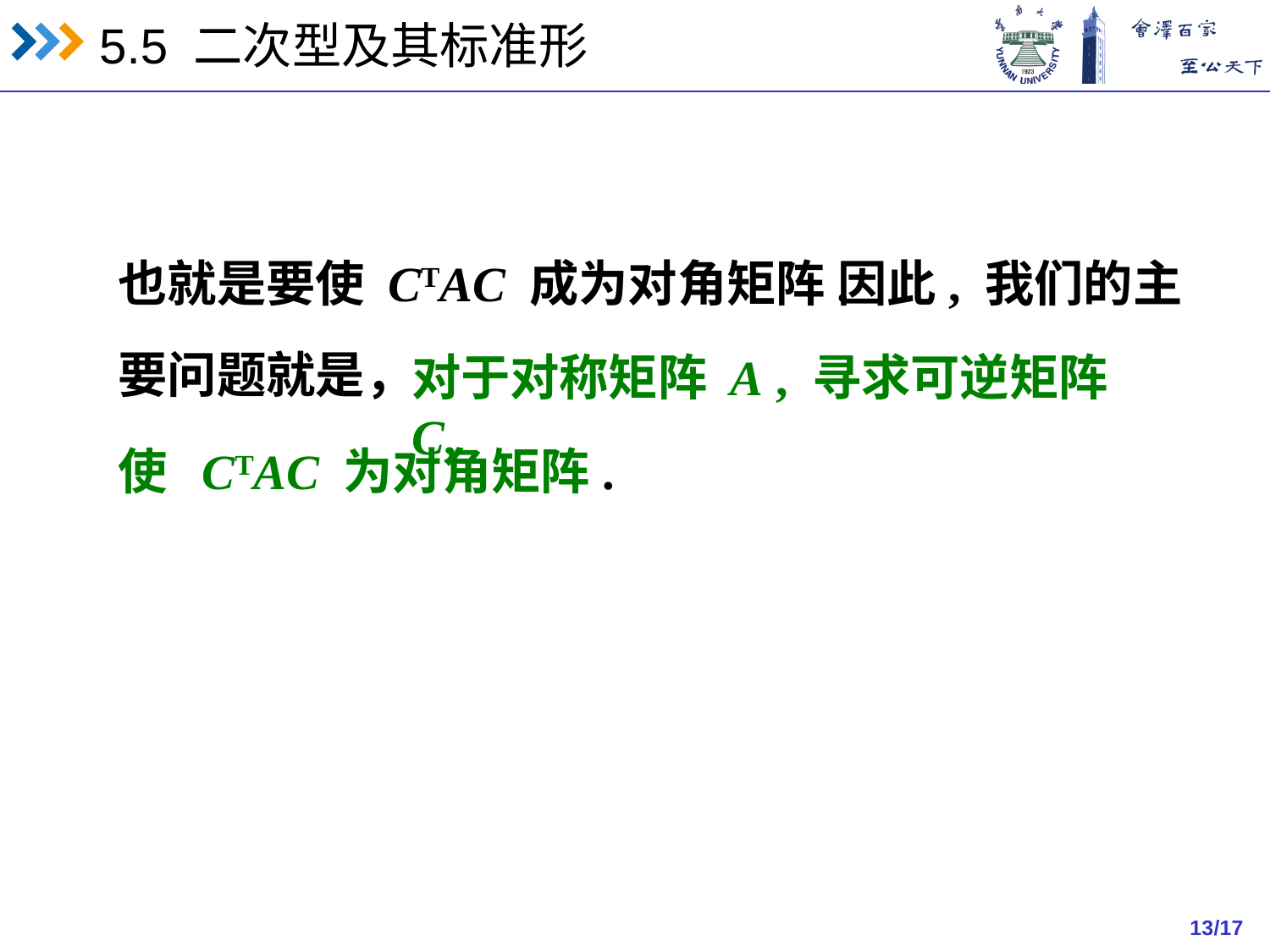

因此, 我们的主
也就是要使 CTAC 成为对角矩阵.
要问题就是，
对于对称矩阵 A , 寻求可逆矩阵 C,
使  CTAC 为对角矩阵.